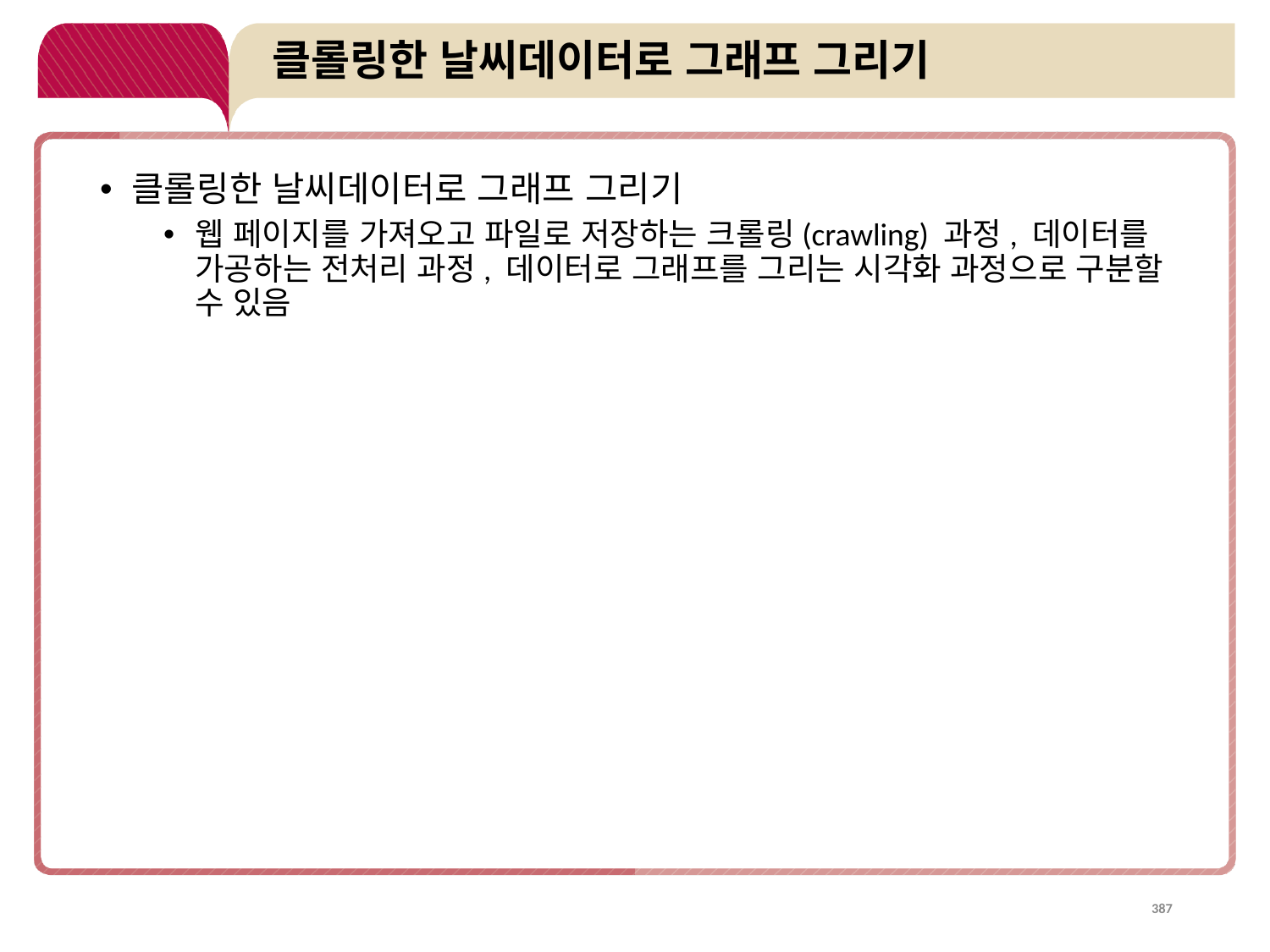

# 클롤링한 날씨데이터로 그래프 그리기
클롤링한 날씨데이터로 그래프 그리기
웹 페이지를 가져오고 파일로 저장하는 크롤링(crawling) 과정, 데이터를 가공하는 전처리 과정, 데이터로 그래프를 그리는 시각화 과정으로 구분할 수 있음
387